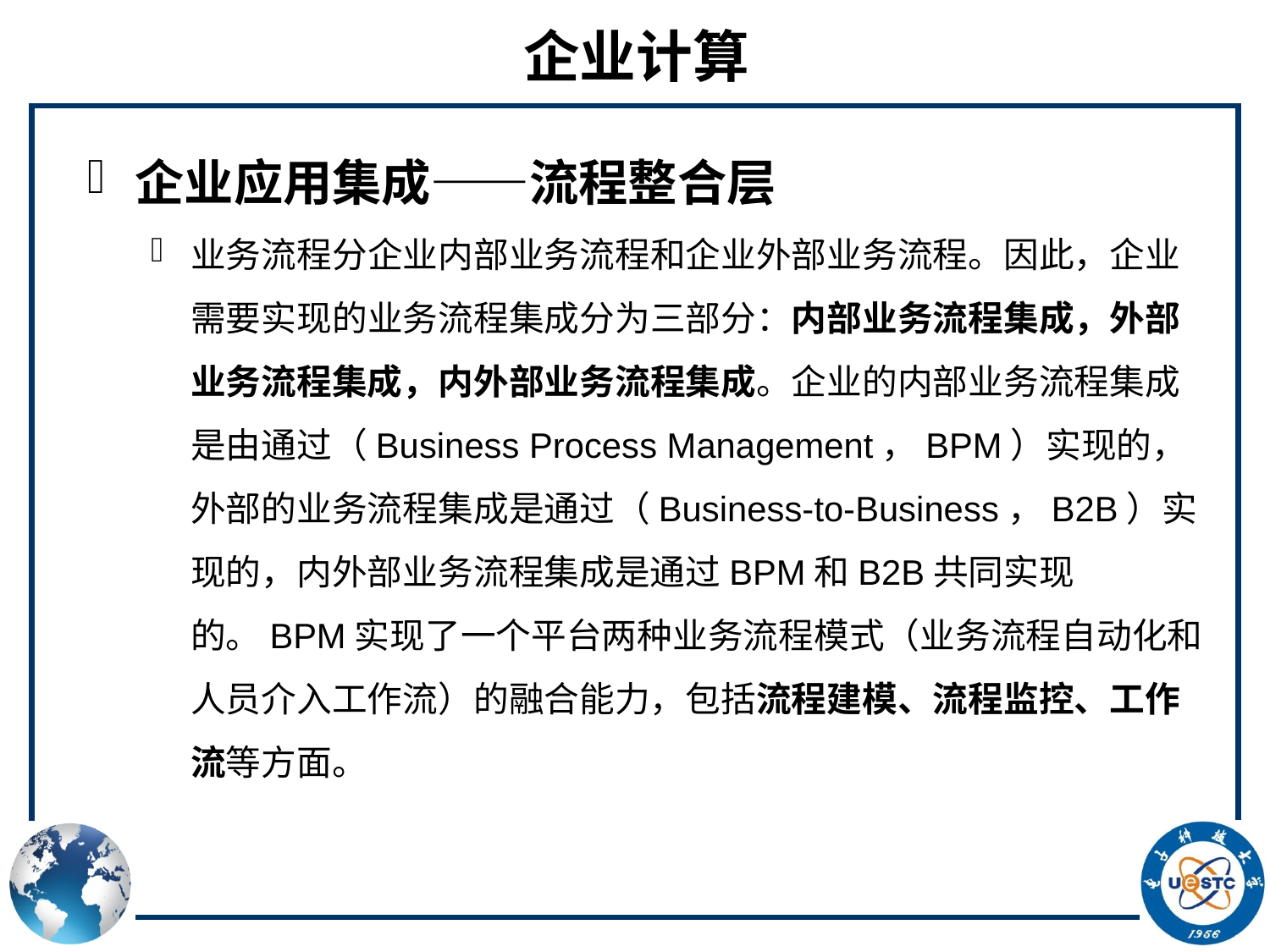

# 企业计算
企业应用集成——流程整合层
业务流程分企业内部业务流程和企业外部业务流程。因此，企业需要实现的业务流程集成分为三部分：内部业务流程集成，外部业务流程集成，内外部业务流程集成。企业的内部业务流程集成是由通过（Business Process Management，BPM）实现的，外部的业务流程集成是通过（Business-to-Business，B2B）实现的，内外部业务流程集成是通过BPM和B2B共同实现的。BPM实现了一个平台两种业务流程模式（业务流程自动化和人员介入工作流）的融合能力，包括流程建模、流程监控、工作流等方面。